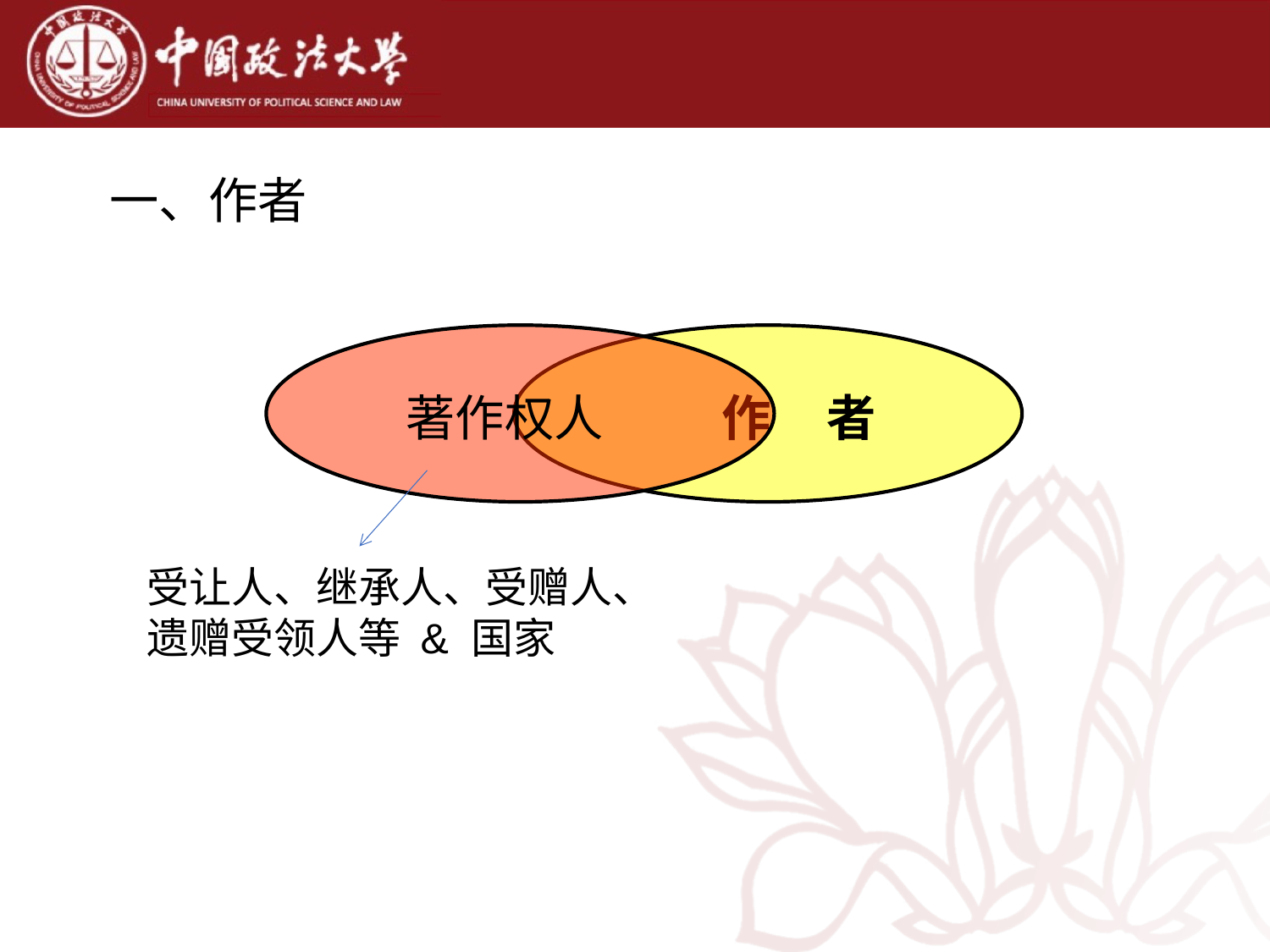

# 一、作者

著作权人

作     者
受让人、继承人、受赠人、遗赠受领人等 & 国家